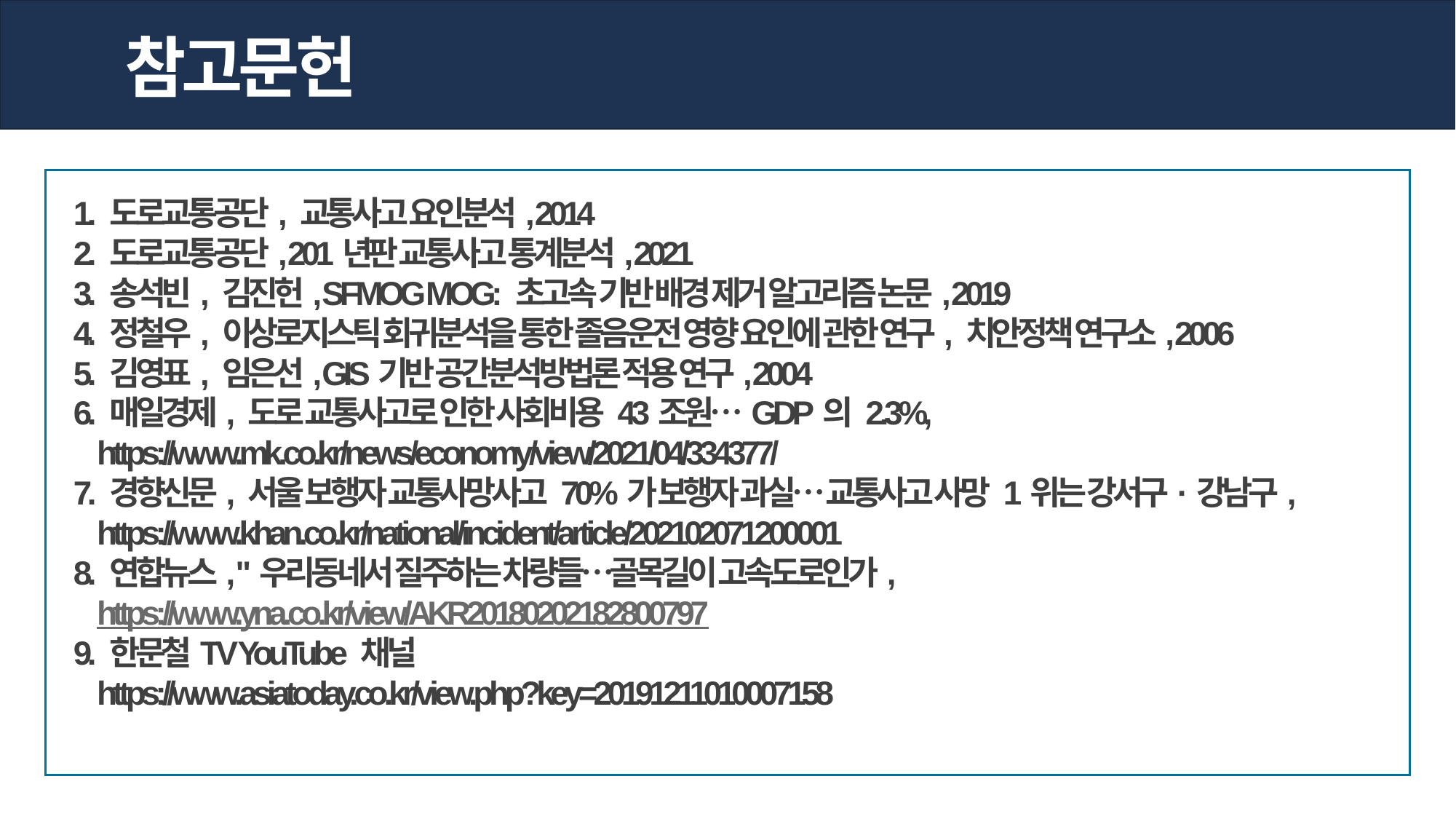

참고문헌

1. 도로교통공단, 교통사고 요인분석, 2014
2. 도로교통공단, 201년판 교통사고 통계분석, 2021
3. 송석빈, 김진헌, SFMOG MOG: 초고속 기반 배경 제거 알고리즘 논문, 2019
4. 정철우, 이상로지스틱 회귀분석을 통한 졸음운전 영향 요인에 관한 연구, 치안정책 연구소, 2006
5. 김영표, 임은선, GIS기반 공간분석방법론 적용 연구, 2004
6. 매일경제, 도로 교통사고로 인한 사회비용 43조원…GDP의 2.3%,
    https://www.mk.co.kr/news/economy/view/2021/04/334377/
7. 경향신문, 서울 보행자 교통사망사고 70%가 보행자 과실… 교통사고 사망 1위는 강서구·강남구,
    https://www.khan.co.kr/national/incident/article/202102071200001
8. 연합뉴스, "우리동네서 질주하는 차량들…골목길이 고속도로인가,
    https://www.yna.co.kr/view/AKR20180202182800797
9. 한문철TV YouTube 채널
    https://www.asiatoday.co.kr/view.php?key=20191211010007158